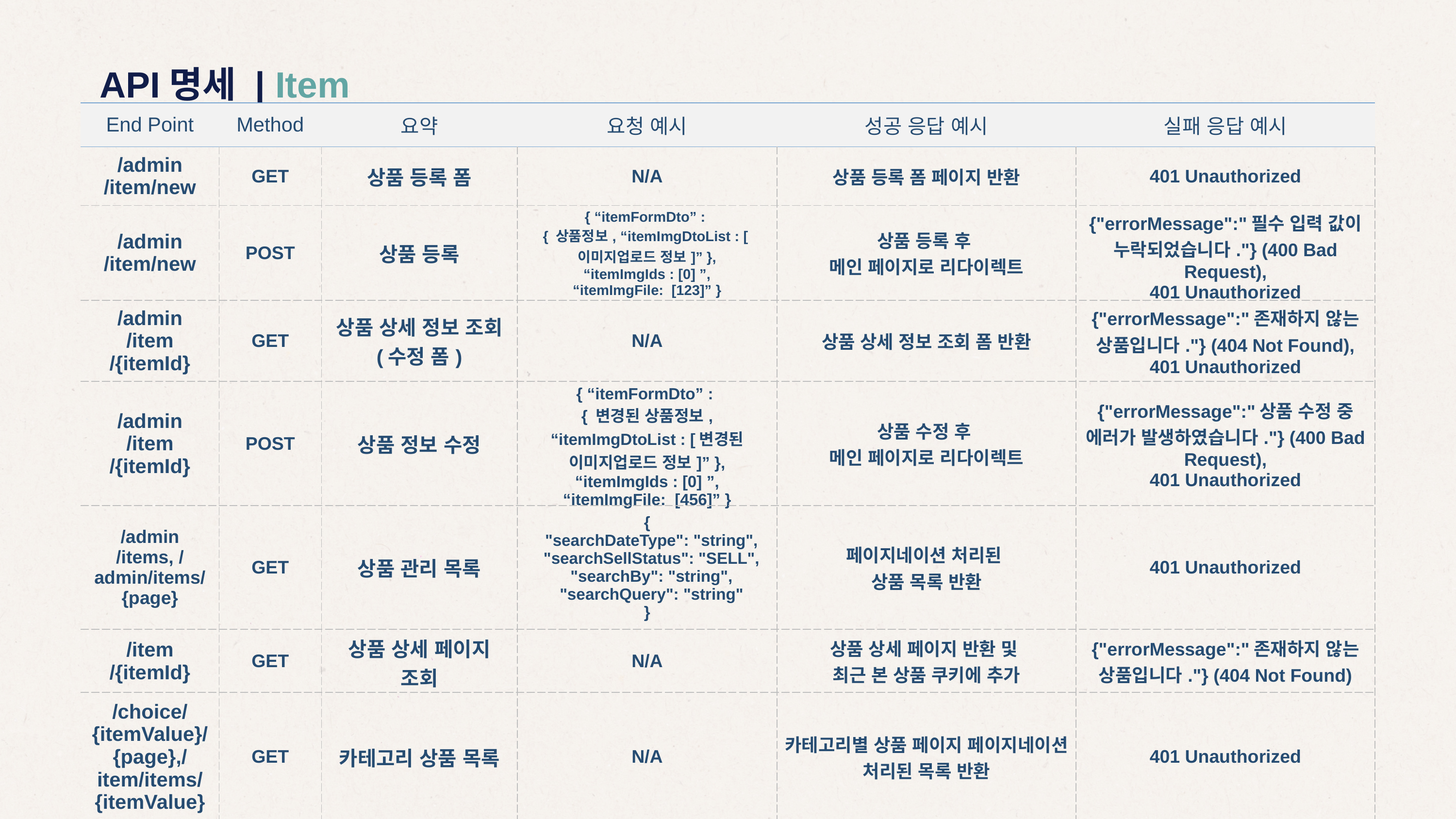

API명세 | Item
| End Point | Method | 요약 | 요청 예시 | 성공 응답 예시 | 실패 응답 예시 |
| --- | --- | --- | --- | --- | --- |
| /admin /item/new | GET | 상품 등록 폼 | N/A | 상품 등록 폼 페이지 반환 | 401 Unauthorized |
| /admin /item/new | POST | 상품 등록 | { “itemFormDto” : { 상품정보, “itemImgDtoList : [이미지업로드 정보]” }, “itemImgIds : [0] ”, “itemImgFile: [123]” } | 상품 등록 후 메인 페이지로 리다이렉트 | {"errorMessage":"필수 입력 값이 누락되었습니다."} (400 Bad Request), 401 Unauthorized |
| /admin /item /{itemId} | GET | 상품 상세 정보 조회 (수정 폼) | N/A | 상품 상세 정보 조회 폼 반환 | {"errorMessage":"존재하지 않는 상품입니다."} (404 Not Found), 401 Unauthorized |
| /admin /item /{itemId} | POST | 상품 정보 수정 | { “itemFormDto” : { 변경된 상품정보, “itemImgDtoList : [변경된 이미지업로드 정보]” }, “itemImgIds : [0] ”, “itemImgFile: [456]” } | 상품 수정 후 메인 페이지로 리다이렉트 | {"errorMessage":"상품 수정 중 에러가 발생하였습니다."} (400 Bad Request), 401 Unauthorized |
| /admin /items, /admin/items/{page} | GET | 상품 관리 목록 | { "searchDateType": "string", "searchSellStatus": "SELL", "searchBy": "string", "searchQuery": "string" } | 페이지네이션 처리된 상품 목록 반환 | 401 Unauthorized |
| /item /{itemId} | GET | 상품 상세 페이지 조회 | N/A | 상품 상세 페이지 반환 및 최근 본 상품 쿠키에 추가 | {"errorMessage":"존재하지 않는 상품입니다."} (404 Not Found) |
| /choice/{itemValue}/{page},/item/items/{itemValue} | GET | 카테고리 상품 목록 | N/A | 카테고리별 상품 페이지 페이지네이션 처리된 목록 반환 | 401 Unauthorized |